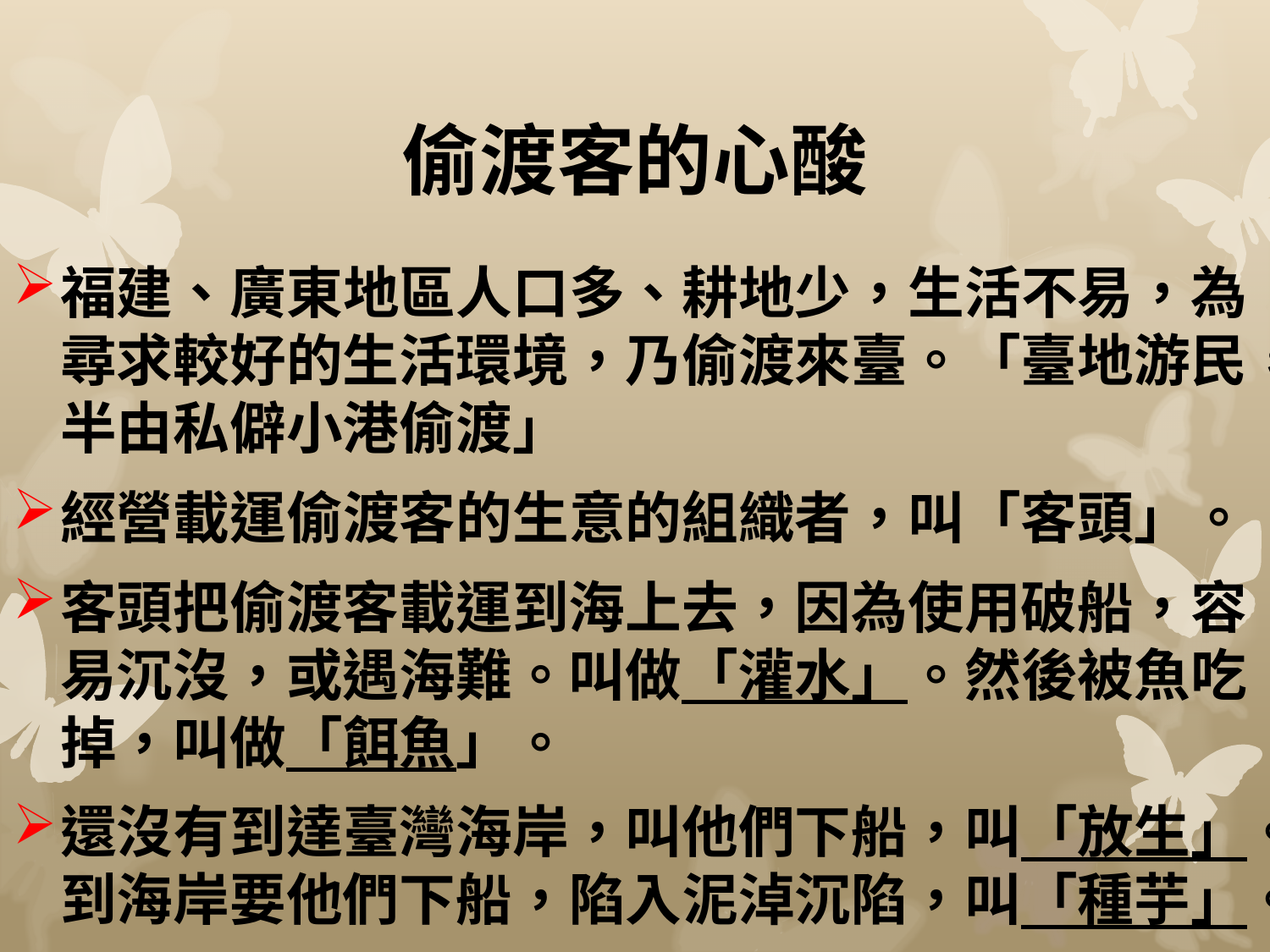

# 偷渡客的心酸
福建、廣東地區人口多、耕地少，生活不易，為尋求較好的生活環境，乃偷渡來臺。「臺地游民，半由私僻小港偷渡」
經營載運偷渡客的生意的組織者，叫「客頭」。
客頭把偷渡客載運到海上去，因為使用破船，容易沉沒，或遇海難。叫做「灌水」。然後被魚吃掉，叫做「餌魚」。
還沒有到達臺灣海岸，叫他們下船，叫「放生」。到海岸要他們下船，陷入泥淖沉陷，叫「種芋」。